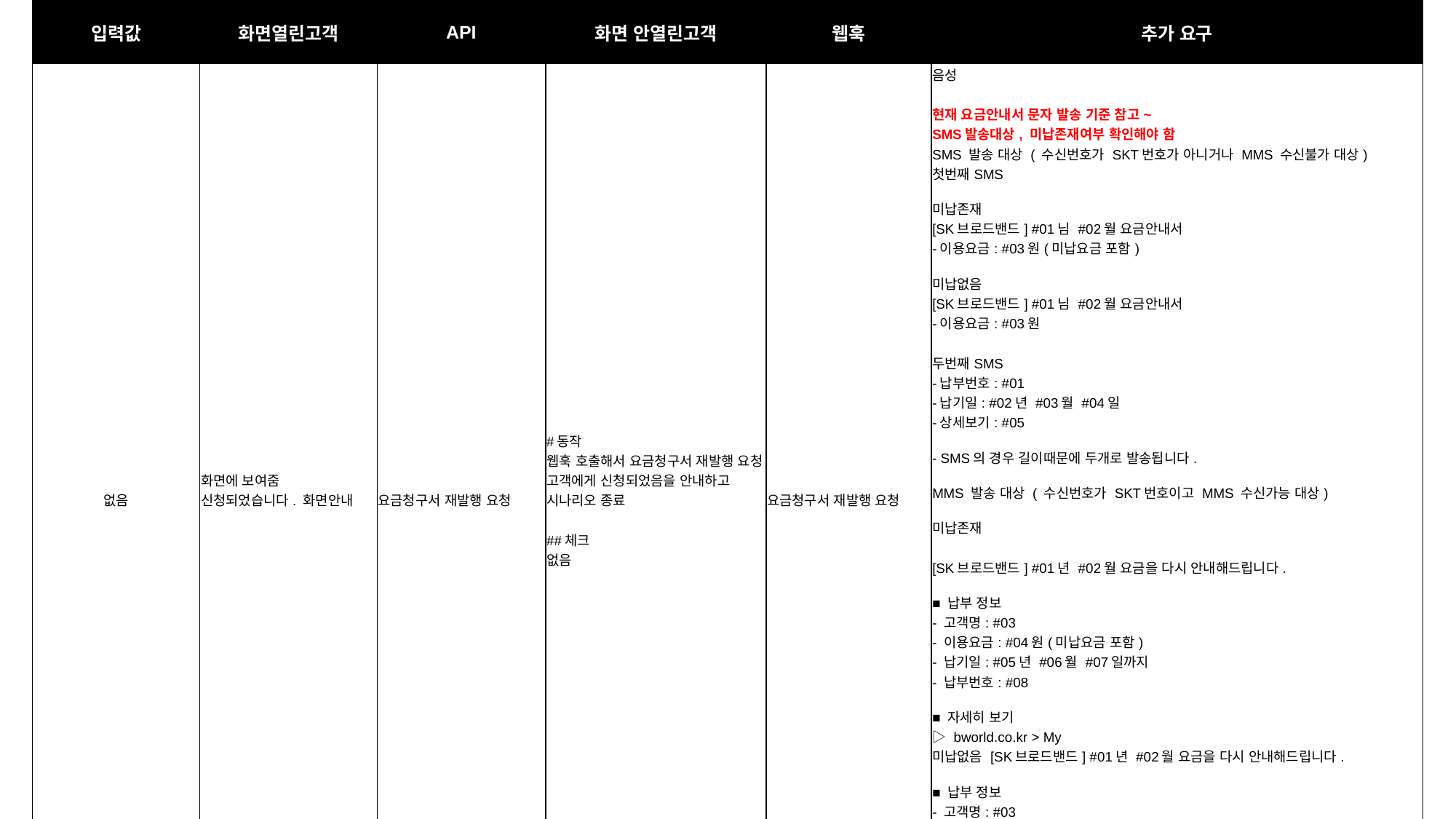

| 입력값 | 화면열린고객 | API | 화면 안열린고객 | 웹훅 | 추가 요구 |
| --- | --- | --- | --- | --- | --- |
| 없음 | 화면에 보여줌 신청되었습니다. 화면안내 | 요금청구서 재발행 요청 | #동작 웹훅 호출해서 요금청구서 재발행 요청 고객에게 신청되었음을 안내하고 시나리오 종료 ##체크 없음 | 요금청구서 재발행 요청 | 음성 현재 요금안내서 문자 발송 기준 참고~   SMS발송대상, 미납존재여부 확인해야 함 SMS 발송 대상 ( 수신번호가 SKT번호가 아니거나 MMS 수신불가 대상) 첫번째SMS 미납존재 [SK브로드밴드] #01님 #02월 요금안내서 -이용요금: #03원(미납요금 포함) 미납없음 [SK브로드밴드] #01님 #02월 요금안내서 -이용요금: #03원 두번째SMS -납부번호: #01 -납기일: #02년 #03월 #04일 -상세보기: #05 - SMS의 경우 길이때문에 두개로 발송됩니다. MMS 발송 대상 ( 수신번호가 SKT번호이고 MMS 수신가능 대상) 미납존재 [SK브로드밴드] #01년 #02월 요금을 다시 안내해드립니다. ■ 납부 정보 - 고객명: #03 - 이용요금: #04원(미납요금 포함) - 납기일: #05년 #06월 #07일까지 - 납부번호: #08 ■ 자세히 보기 ▷ bworld.co.kr > My 미납없음 [SK브로드밴드] #01년 #02월 요금을 다시 안내해드립니다. ■ 납부 정보 - 고객명: #03 - 이용요금: #04원 - 납기일: #05년 #06월 #07일까지 - 납부번호: #08 ■ 자세히 보기 ▷ bworld.co.kr > My |